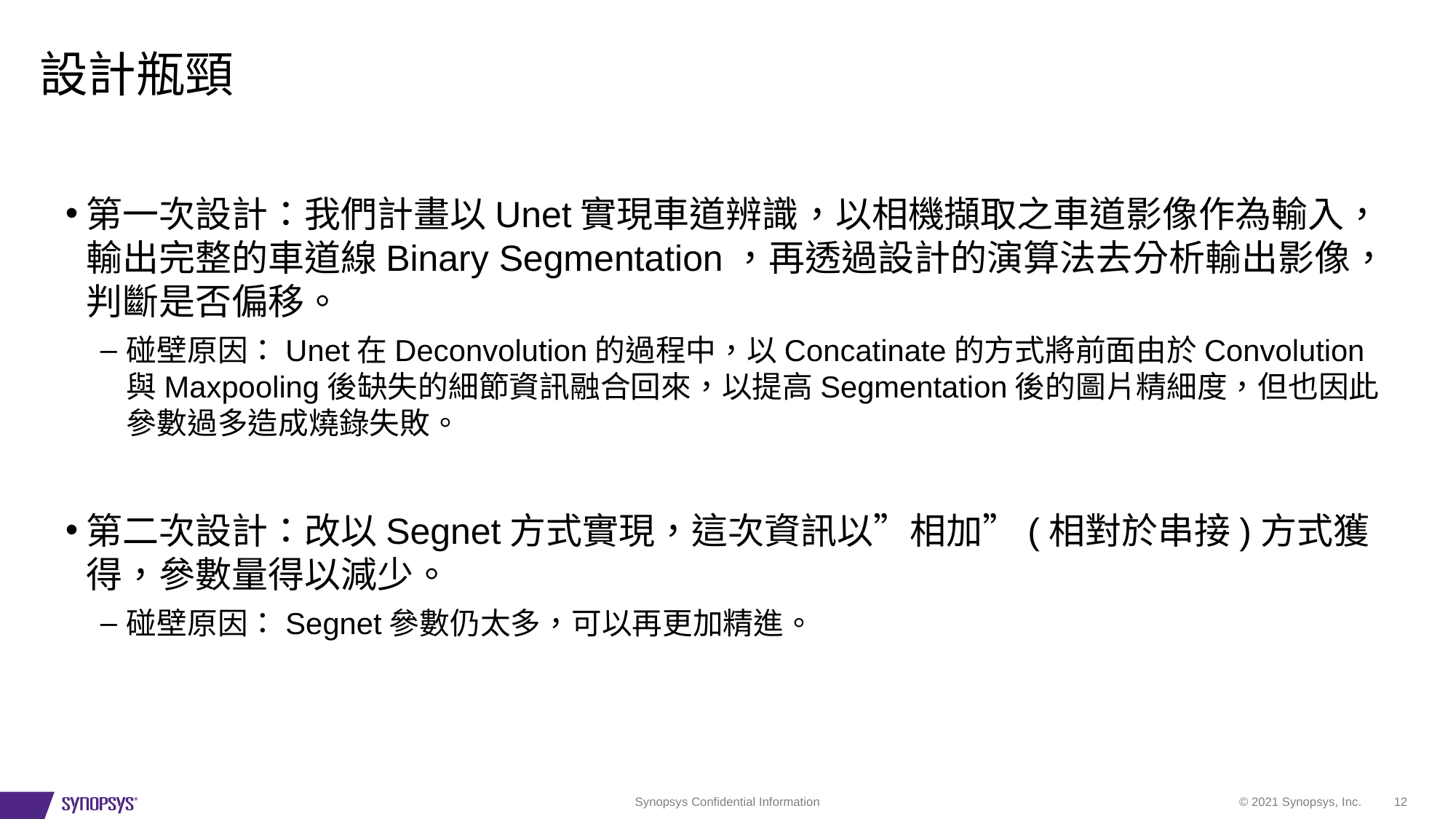

# 設計瓶頸
第一次設計：我們計畫以Unet實現車道辨識，以相機擷取之車道影像作為輸入，輸出完整的車道線Binary Segmentation，再透過設計的演算法去分析輸出影像，判斷是否偏移。
碰壁原因：Unet在Deconvolution的過程中，以Concatinate的方式將前面由於Convolution與Maxpooling後缺失的細節資訊融合回來，以提高Segmentation後的圖片精細度，但也因此參數過多造成燒錄失敗。

第二次設計：改以Segnet方式實現，這次資訊以”相加”(相對於串接)方式獲得，參數量得以減少。
碰壁原因：Segnet參數仍太多，可以再更加精進。